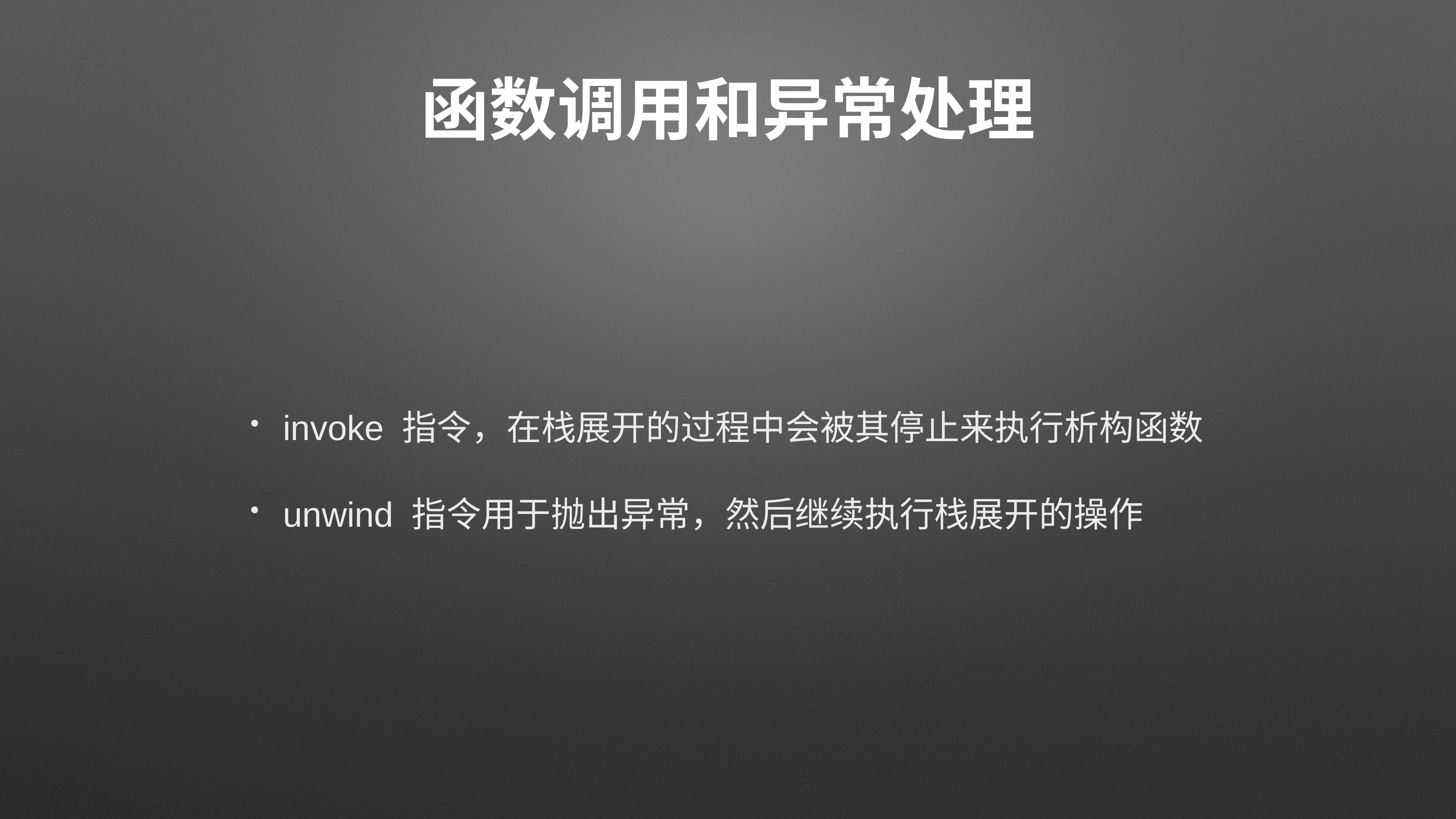

# 函数调用和异常处理
invoke 指令，在栈展开的过程中会被其停止来执行析构函数
unwind 指令用于抛出异常，然后继续执行栈展开的操作